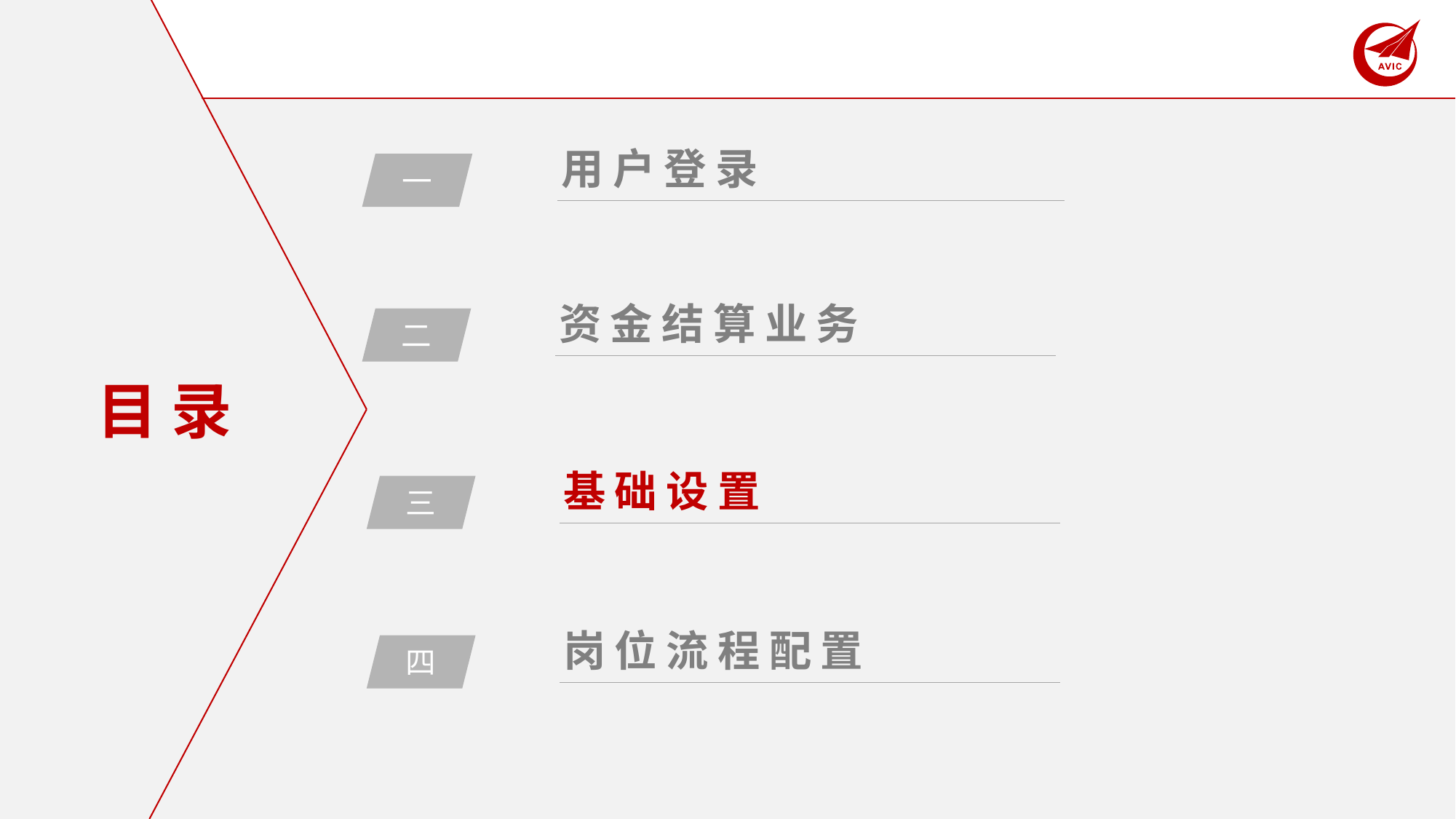

用户登录
一
资金结算业务
二
目 录
基础设置
三
岗位流程配置
四